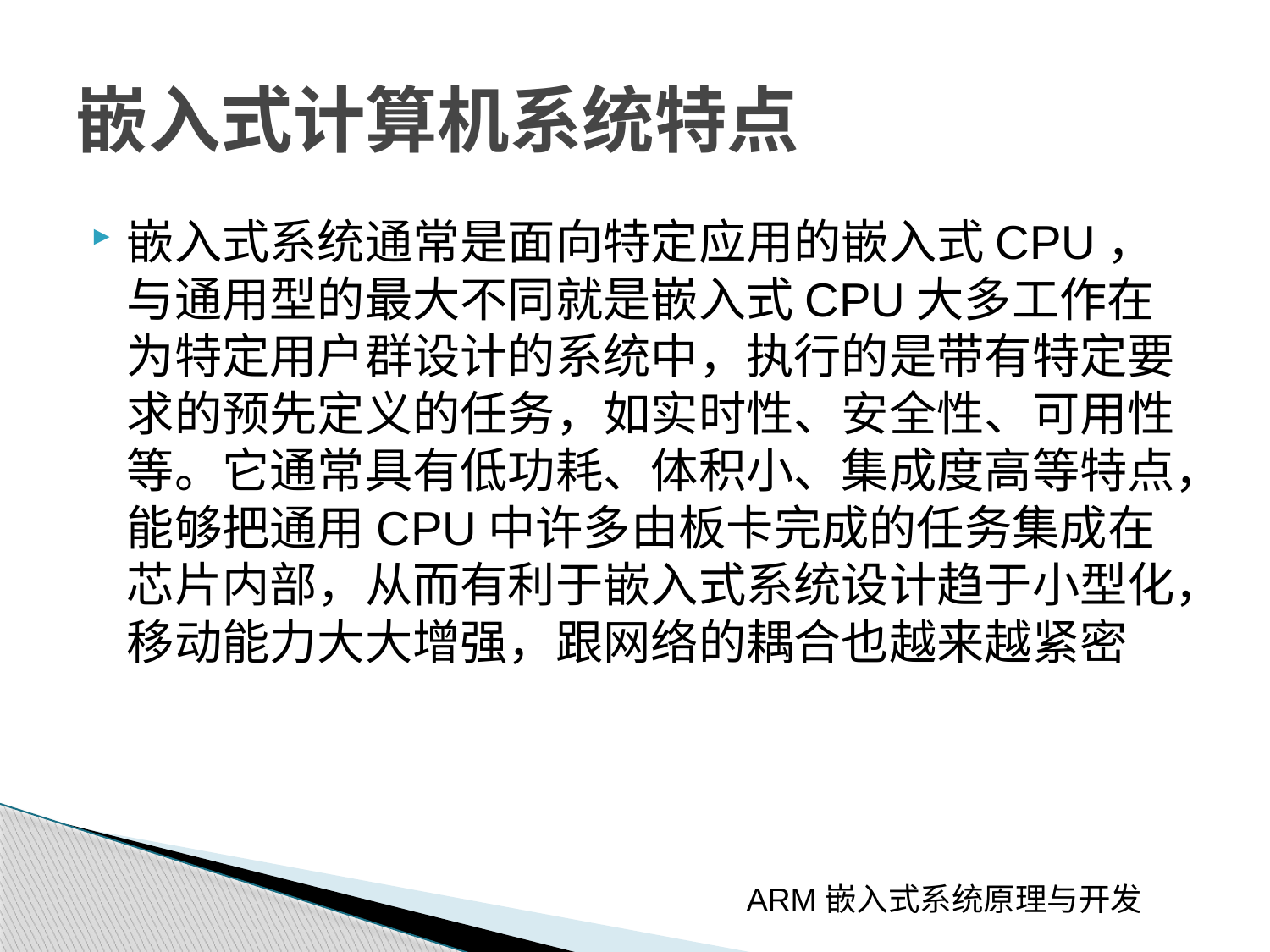

# 嵌入式计算机系统特点
嵌入式系统通常是面向特定应用的嵌入式CPU，与通用型的最大不同就是嵌入式CPU大多工作在为特定用户群设计的系统中，执行的是带有特定要求的预先定义的任务，如实时性、安全性、可用性等。它通常具有低功耗、体积小、集成度高等特点，能够把通用CPU中许多由板卡完成的任务集成在芯片内部，从而有利于嵌入式系统设计趋于小型化，移动能力大大增强，跟网络的耦合也越来越紧密
ARM嵌入式系统原理与开发